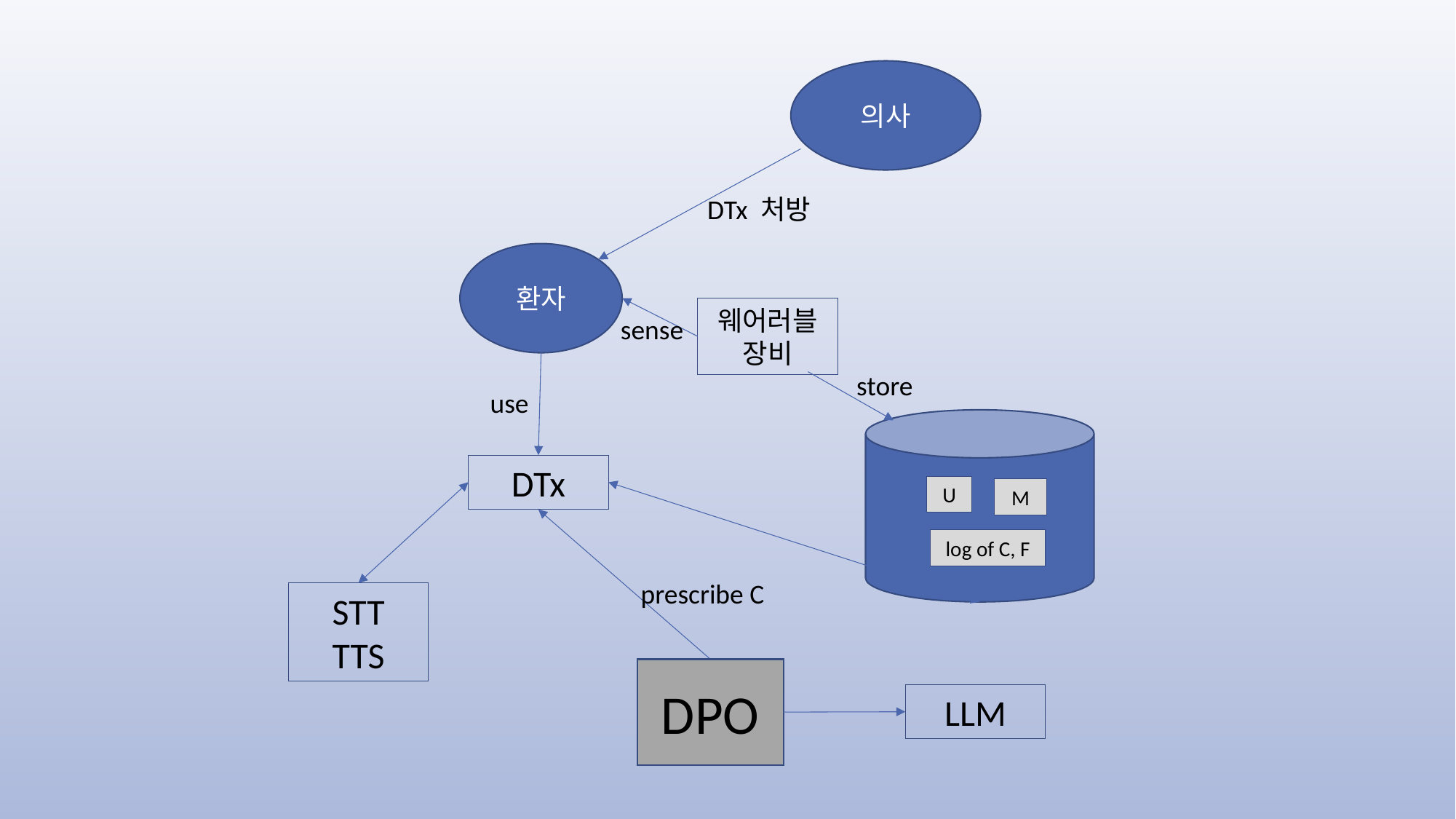

의사
DTx 처방
환자
웨어러블
장비
sense
store
use

DTx
U
M
log of C, F
prescribe C
STT
TTS
DPO
LLM